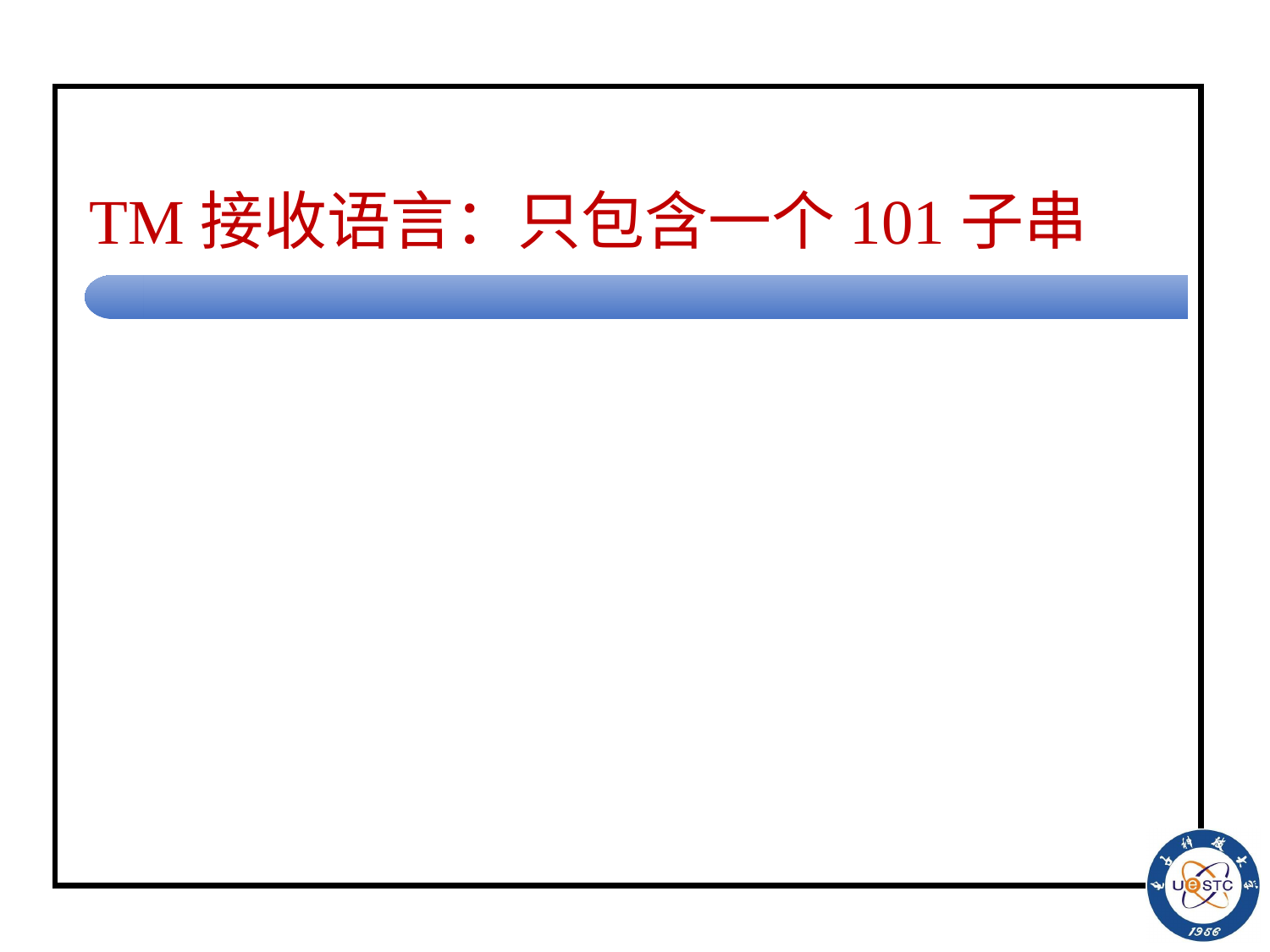

# TM接收语言：只包含一个101子串
(6)整个输入串中没有101
<[q,0], B, refuse, B, N>
<[q,1], B, refuse, B, N>
<[q,10],B, refuse, B, N>
(7)整个输入串只有一个101
<check,      B, accept, B, N>
<[check,0],  B, accept, B, N>
<[check,1],  B, accept, B, N>
<[check,10], B, accept, B, N>

思考：哪些规则可省略？